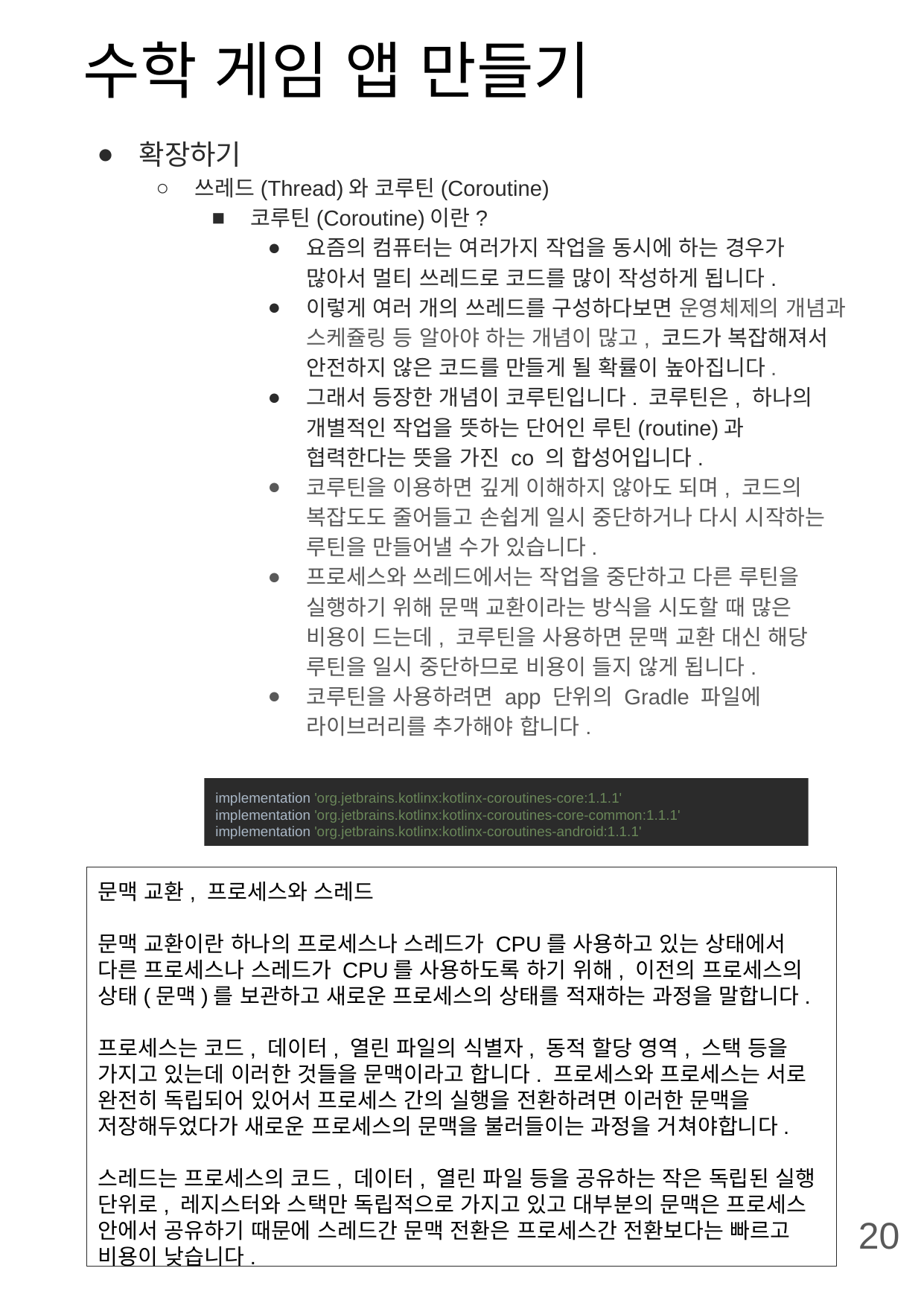

# 수학 게임 앱 만들기
확장하기
쓰레드(Thread)와 코루틴(Coroutine)
코루틴(Coroutine)이란?
요즘의 컴퓨터는 여러가지 작업을 동시에 하는 경우가 많아서 멀티 쓰레드로 코드를 많이 작성하게 됩니다.
이렇게 여러 개의 쓰레드를 구성하다보면 운영체제의 개념과 스케쥴링 등 알아야 하는 개념이 많고, 코드가 복잡해져서 안전하지 않은 코드를 만들게 될 확률이 높아집니다.
그래서 등장한 개념이 코루틴입니다. 코루틴은, 하나의 개별적인 작업을 뜻하는 단어인 루틴(routine)과 협력한다는 뜻을 가진 co 의 합성어입니다.
코루틴을 이용하면 깊게 이해하지 않아도 되며, 코드의 복잡도도 줄어들고 손쉽게 일시 중단하거나 다시 시작하는 루틴을 만들어낼 수가 있습니다.
프로세스와 쓰레드에서는 작업을 중단하고 다른 루틴을 실행하기 위해 문맥 교환이라는 방식을 시도할 때 많은 비용이 드는데, 코루틴을 사용하면 문맥 교환 대신 해당 루틴을 일시 중단하므로 비용이 들지 않게 됩니다.
코루틴을 사용하려면 app 단위의 Gradle 파일에 라이브러리를 추가해야 합니다.
implementation 'org.jetbrains.kotlinx:kotlinx-coroutines-core:1.1.1'
implementation 'org.jetbrains.kotlinx:kotlinx-coroutines-core-common:1.1.1'
implementation 'org.jetbrains.kotlinx:kotlinx-coroutines-android:1.1.1'
문맥 교환, 프로세스와 스레드

문맥 교환이란 하나의 프로세스나 스레드가 CPU를 사용하고 있는 상태에서 다른 프로세스나 스레드가 CPU를 사용하도록 하기 위해, 이전의 프로세스의 상태(문맥)를 보관하고 새로운 프로세스의 상태를 적재하는 과정을 말합니다.

프로세스는 코드, 데이터, 열린 파일의 식별자, 동적 할당 영역, 스택 등을 가지고 있는데 이러한 것들을 문맥이라고 합니다. 프로세스와 프로세스는 서로 완전히 독립되어 있어서 프로세스 간의 실행을 전환하려면 이러한 문맥을 저장해두었다가 새로운 프로세스의 문맥을 불러들이는 과정을 거쳐야합니다.

스레드는 프로세스의 코드, 데이터, 열린 파일 등을 공유하는 작은 독립된 실행 단위로, 레지스터와 스택만 독립적으로 가지고 있고 대부분의 문맥은 프로세스 안에서 공유하기 때문에 스레드간 문맥 전환은 프로세스간 전환보다는 빠르고 비용이 낮습니다.
20